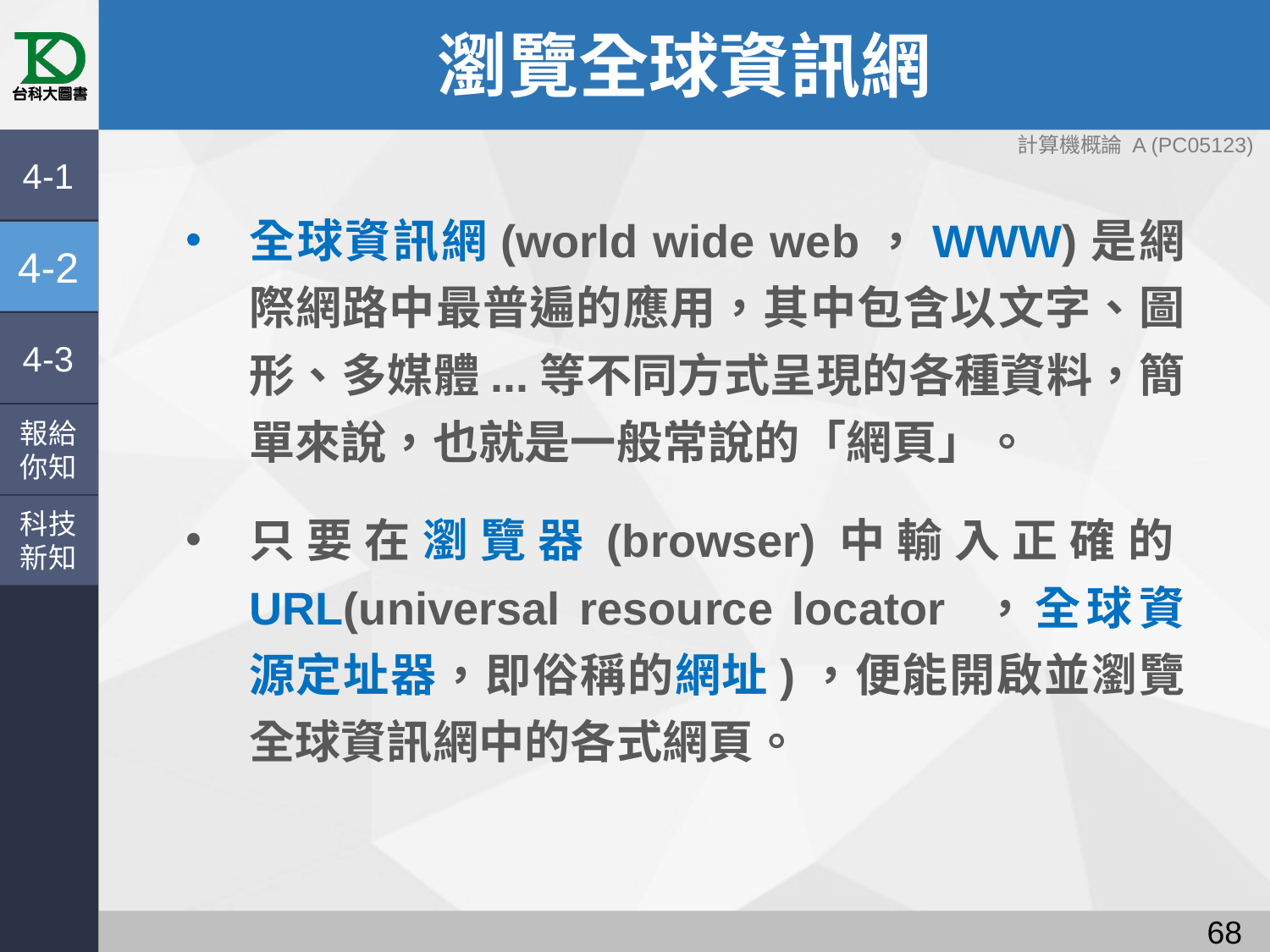

# 瀏覽全球資訊網
4-1
全球資訊網(world wide web，WWW)是網際網路中最普遍的應用，其中包含以文字、圖形、多媒體...等不同方式呈現的各種資料，簡單來說，也就是一般常說的「網頁」。
只要在瀏覽器(browser)中輸入正確的URL(universal resource locator ，全球資源定址器，即俗稱的網址)，便能開啟並瀏覽全球資訊網中的各式網頁。
4-2
4-3
報給
你知
科技
新知
68